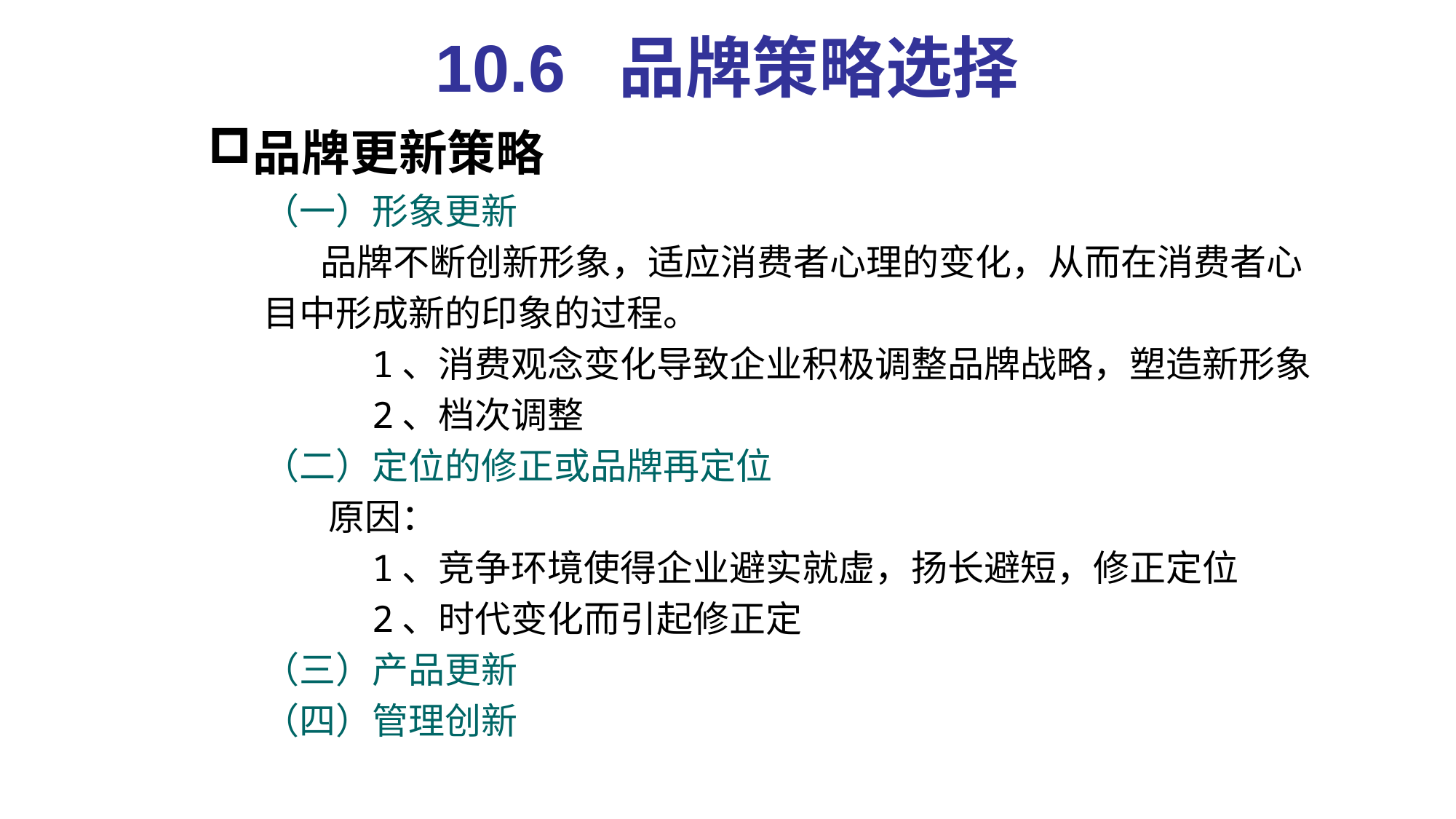

# 10.6  品牌策略选择
品牌更新策略
（一）形象更新
      品牌不断创新形象，适应消费者心理的变化，从而在消费者心
目中形成新的印象的过程。
     1、消费观念变化导致企业积极调整品牌战略，塑造新形象
     2、档次调整
（二）定位的修正或品牌再定位
       原因：
     1、竞争环境使得企业避实就虚，扬长避短，修正定位
     2、时代变化而引起修正定
（三）产品更新
（四）管理创新